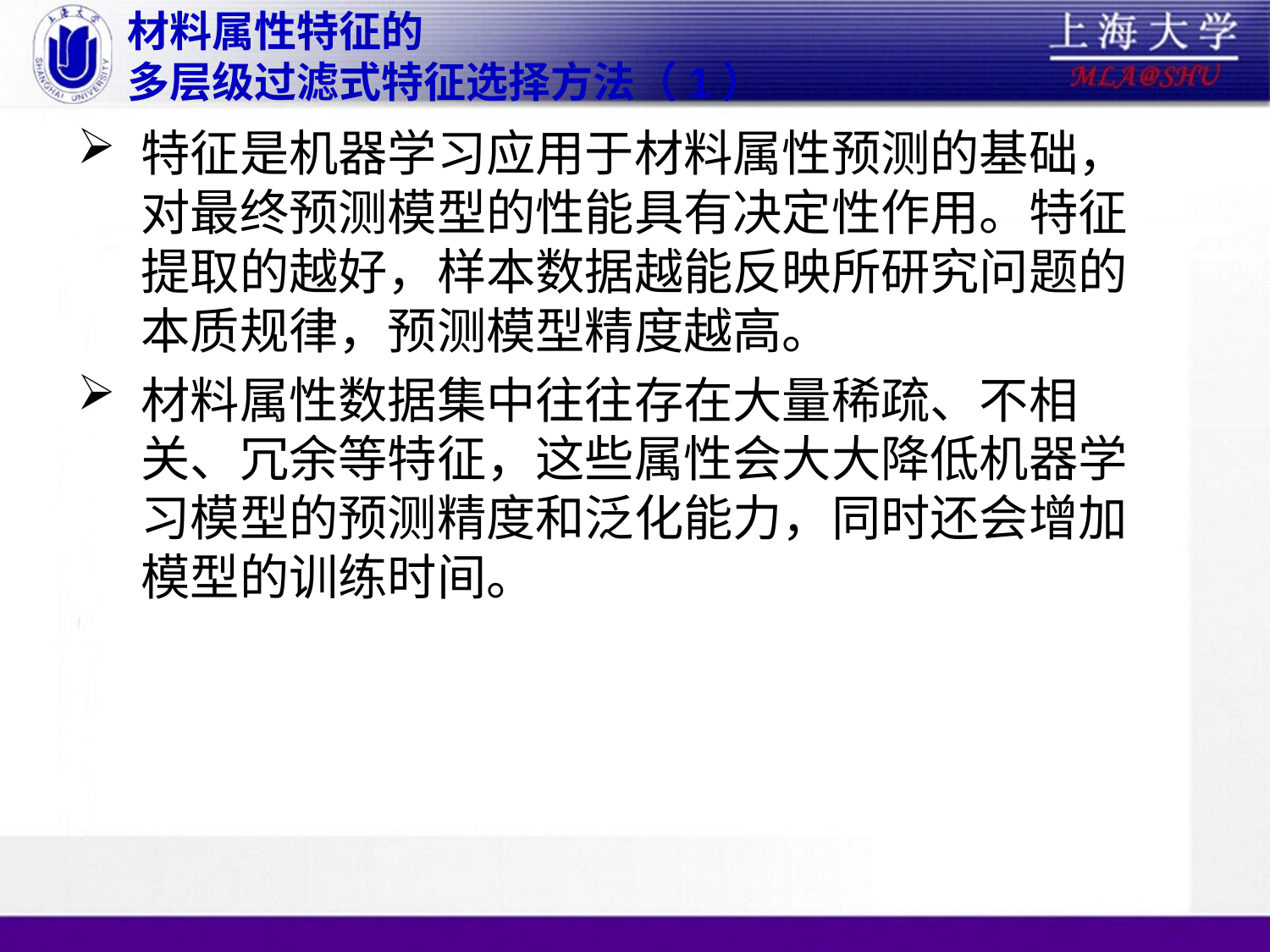

# 材料属性特征的 多层级过滤式特征选择方法（1）
特征是机器学习应用于材料属性预测的基础，对最终预测模型的性能具有决定性作用。特征提取的越好，样本数据越能反映所研究问题的本质规律，预测模型精度越高。
材料属性数据集中往往存在大量稀疏、不相关、冗余等特征，这些属性会大大降低机器学习模型的预测精度和泛化能力，同时还会增加模型的训练时间。